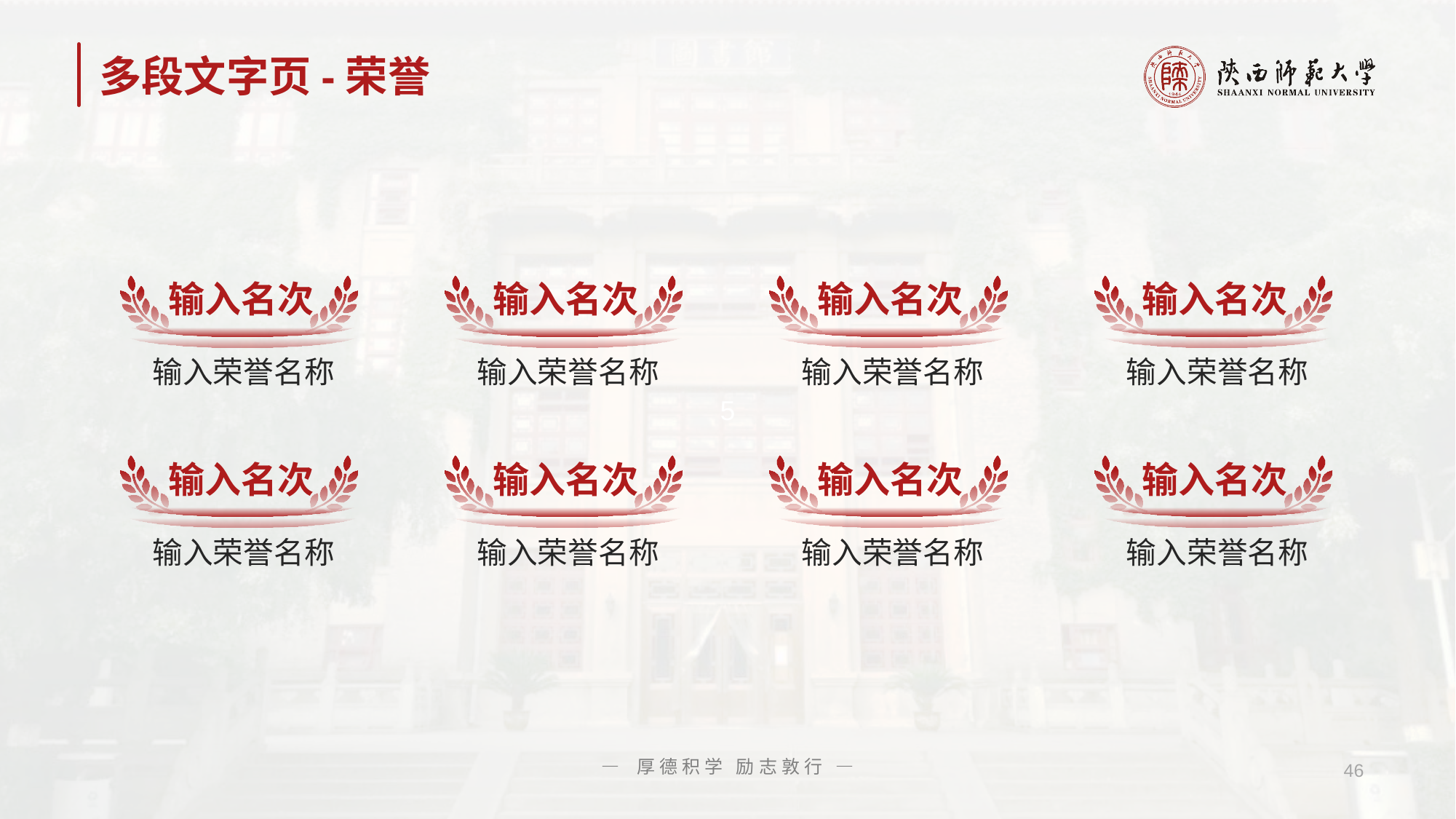

# 多段文字页-荣誉
输入名次
输入名次
输入名次
输入名次

输入荣誉名称
输入荣誉名称
输入荣誉名称
输入荣誉名称
输入名次
输入名次
输入名次
输入名次

输入荣誉名称
输入荣誉名称
输入荣誉名称
输入荣誉名称
— 厚德积学 励志敦行 —
46